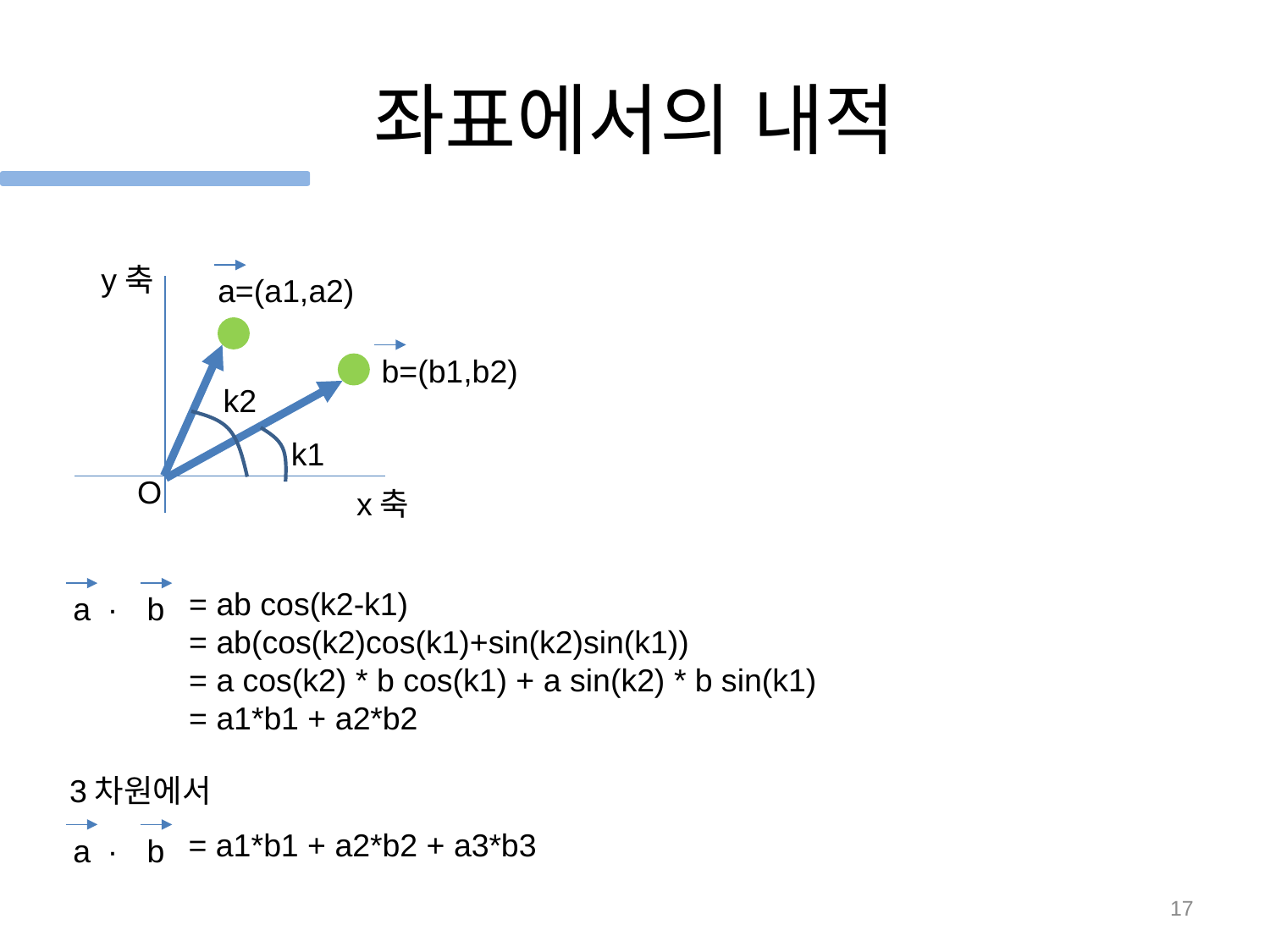

# 좌표에서의 내적

y축
 a=(a1,a2)

 b=(b1,b2)

k2

k1
O
x축
  = ab cos(k2-k1)
  = ab(cos(k2)cos(k1)+sin(k2)sin(k1))
  = a cos(k2) * b cos(k1) + a sin(k2) * b sin(k1)
  = a1*b1 + a2*b2
 a  ∙
 b
3차원에서
  = a1*b1 + a2*b2 + a3*b3
 a  ∙
 b
17